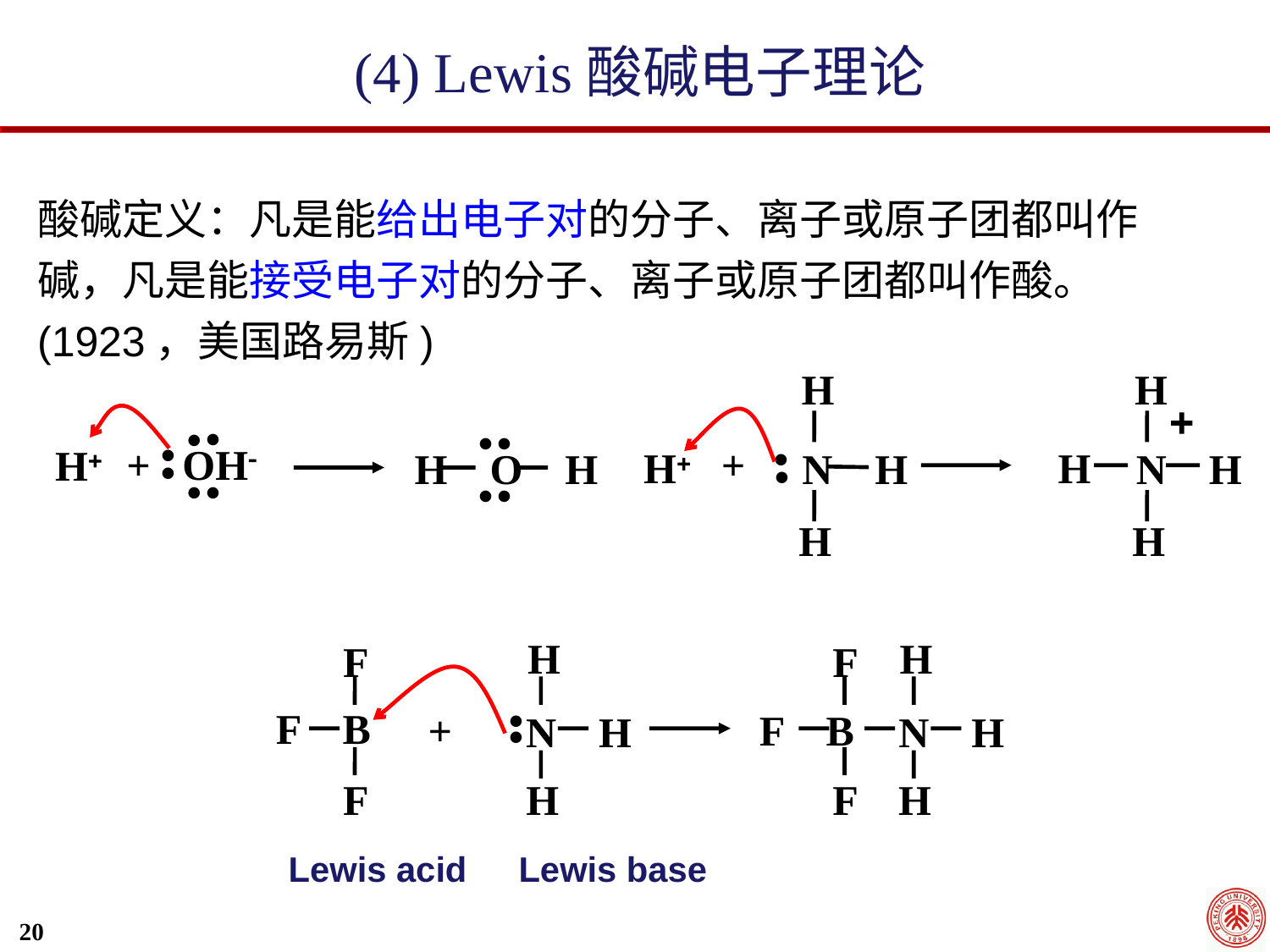

(4) Lewis酸碱电子理论

酸碱定义：凡是能给出电子对的分子、离子或原子团都叫作碱，凡是能接受电子对的分子、离子或原子团都叫作酸。(1923，美国路易斯)
H
H
+

•

+
H+
H
N    H
N    H
•

H
H

•
•
•
•
•
•
+   OH−
H+
H    O    H
•
•
•
•

H
F

•

F    B
+
N    H
•

F
H
H
F

F    B
N    H

F
H
Lewis acid
Lewis base
20